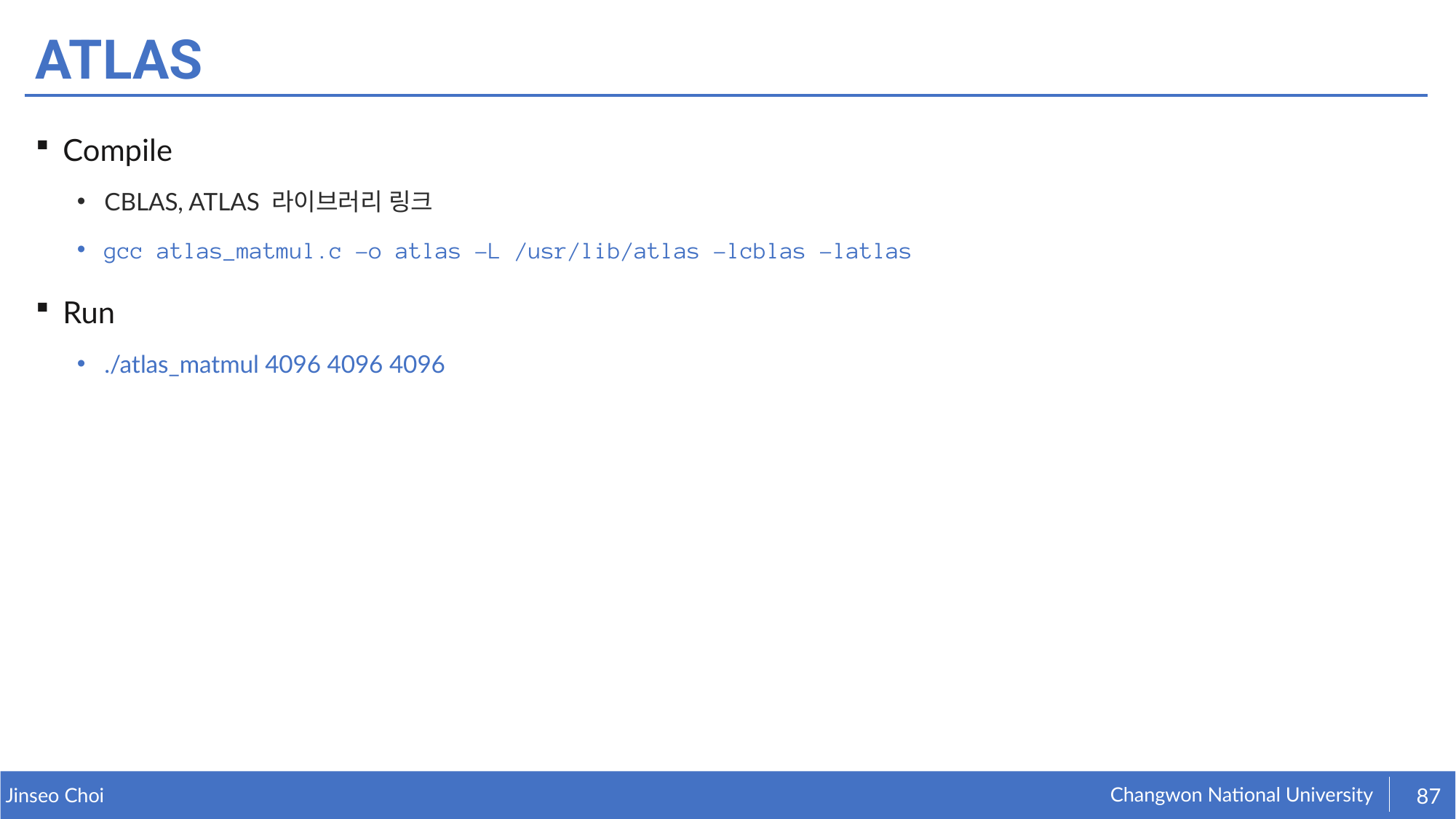

# ATLAS
Compile
CBLAS, ATLAS 라이브러리 링크
gcc atlas_matmul.c –o atlas –L /usr/lib/atlas –lcblas –latlas
Run
./atlas_matmul 4096 4096 4096

87